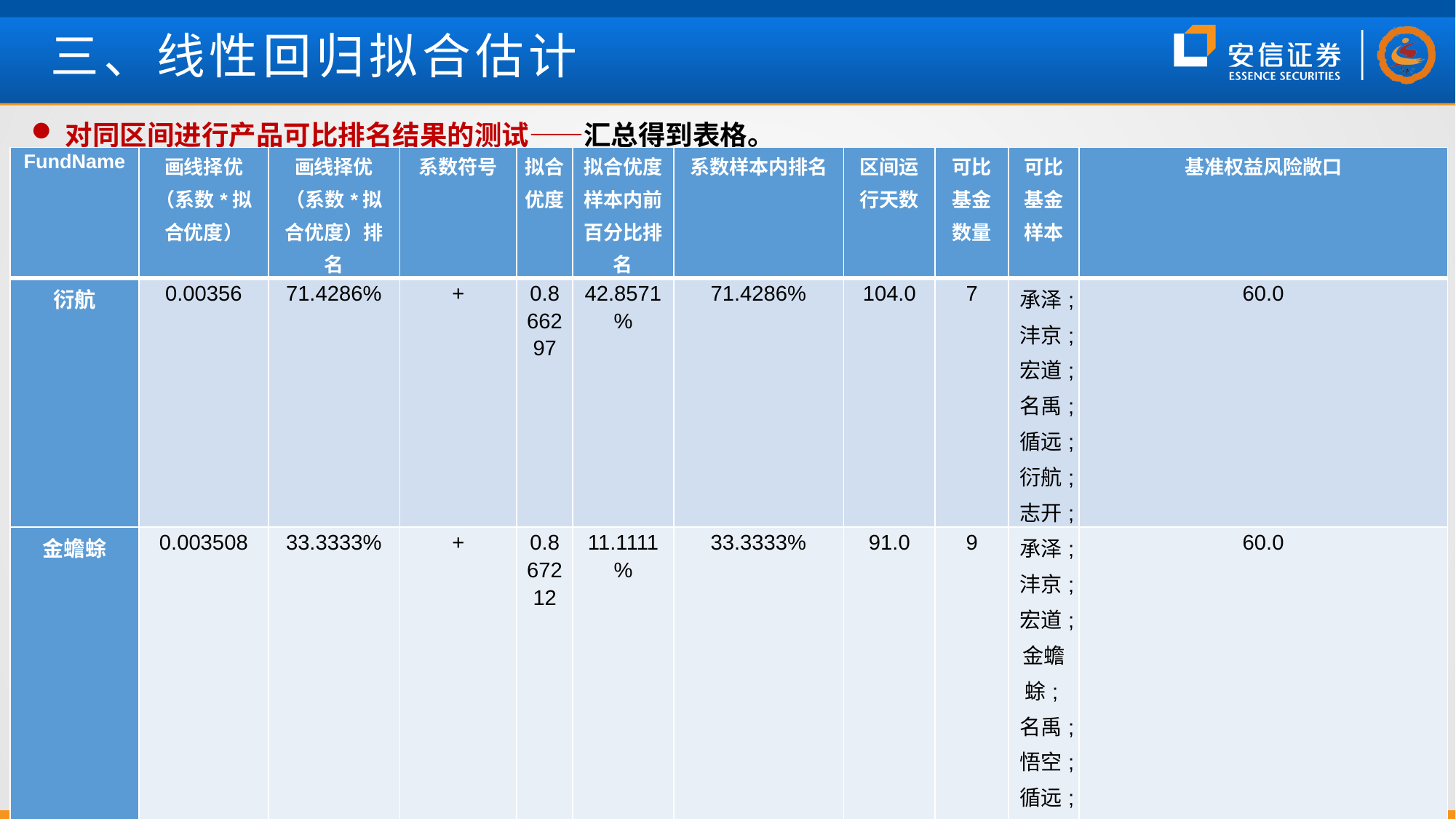

# 三、线性回归拟合估计
对同区间进行产品可比排名结果的测试——汇总得到表格。
| FundName | 画线择优（系数\*拟合优度） | 画线择优（系数\*拟合优度）排名 | 系数符号 | 拟合优度 | 拟合优度样本内前百分比排名 | 系数样本内排名 | 区间运行天数 | 可比基金数量 | 可比基金样本 | 基准权益风险敞口 |
| --- | --- | --- | --- | --- | --- | --- | --- | --- | --- | --- |
| 衍航 | 0.00356 | 71.4286% | + | 0.866297 | 42.8571% | 71.4286% | 104.0 | 7 | 承泽;沣京;宏道;名禹;循远;衍航;志开; | 60.0 |
| 金蟾蜍 | 0.003508 | 33.3333% | + | 0.867212 | 11.1111% | 33.3333% | 91.0 | 9 | 承泽;沣京;宏道;金蟾蜍;名禹;悟空;循远;衍航;志开; | 60.0 |
| 远望角 | 0.003433 | 37.5% | + | 0.921867 | 12.5% | 37.5% | 46.0 | 8 | 常春藤;金田龙盛;泊通;勤远;睿泉;申九;远望角;匀丰; | 80.0 |
| 榕树 | 0.003327 | 100.0% | + | 0.789954 | 100.0% | 100.0% | 146.0 | 3 | 常春藤;榕树;申九; | 80.0 |
| 红筹 | 0.003897 | 100.0% | + | 0.855476 | 100.0% | 100.0% | 110.0 | 1 | 红筹; | 60.0 |
| 衍航 | 0.00356 | 71.4286% | + | 0.866297 | 42.8571% | 71.4286% | 104.0 | 7 | 承泽;沣京;宏道;名禹;循远;衍航;志开; | 60.0 |